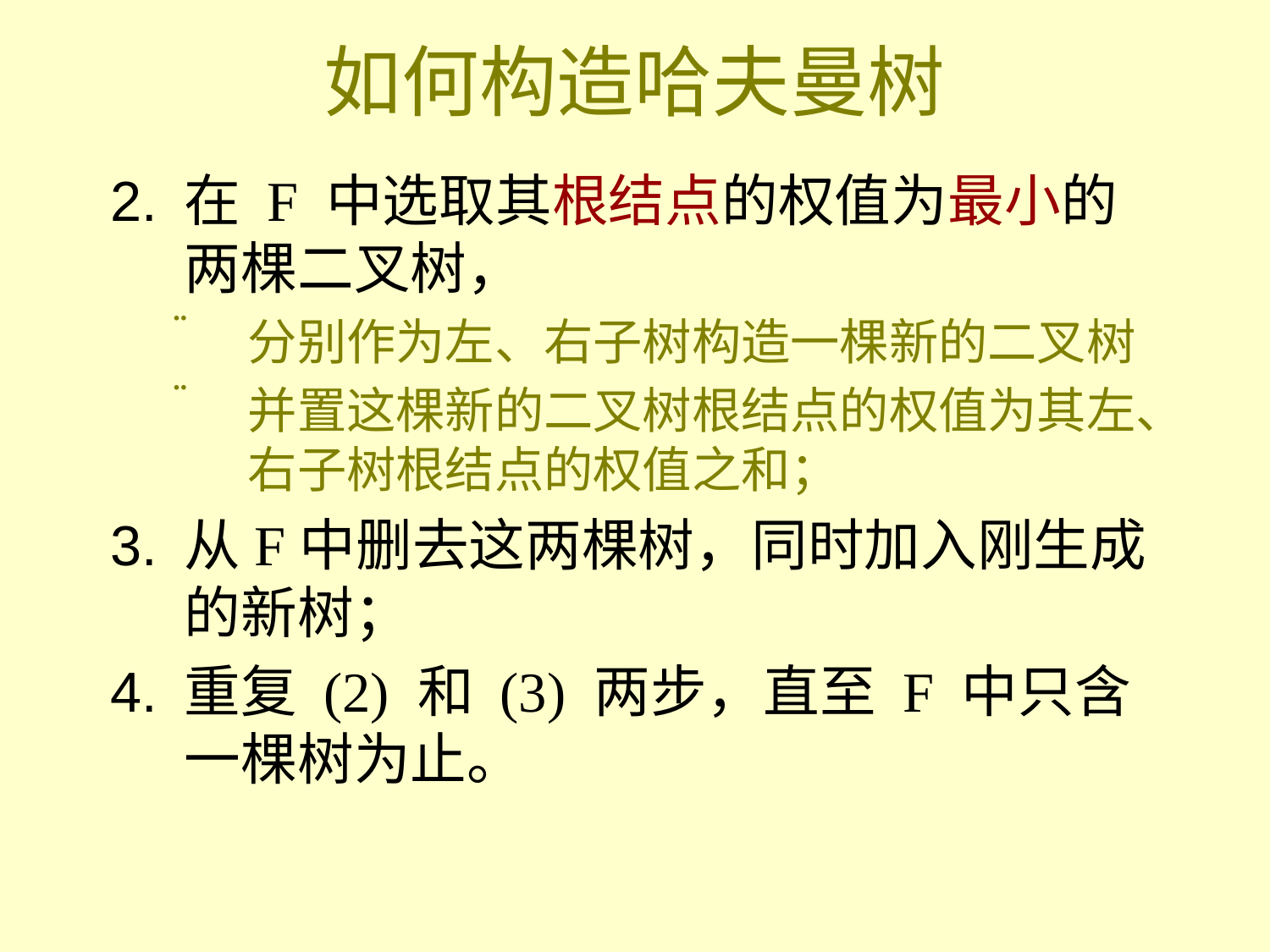

# 如何构造哈夫曼树
在 F 中选取其根结点的权值为最小的两棵二叉树，
分别作为左、右子树构造一棵新的二叉树
并置这棵新的二叉树根结点的权值为其左、右子树根结点的权值之和；
从F中删去这两棵树，同时加入刚生成的新树；
重复 (2) 和 (3) 两步，直至 F 中只含一棵树为止。